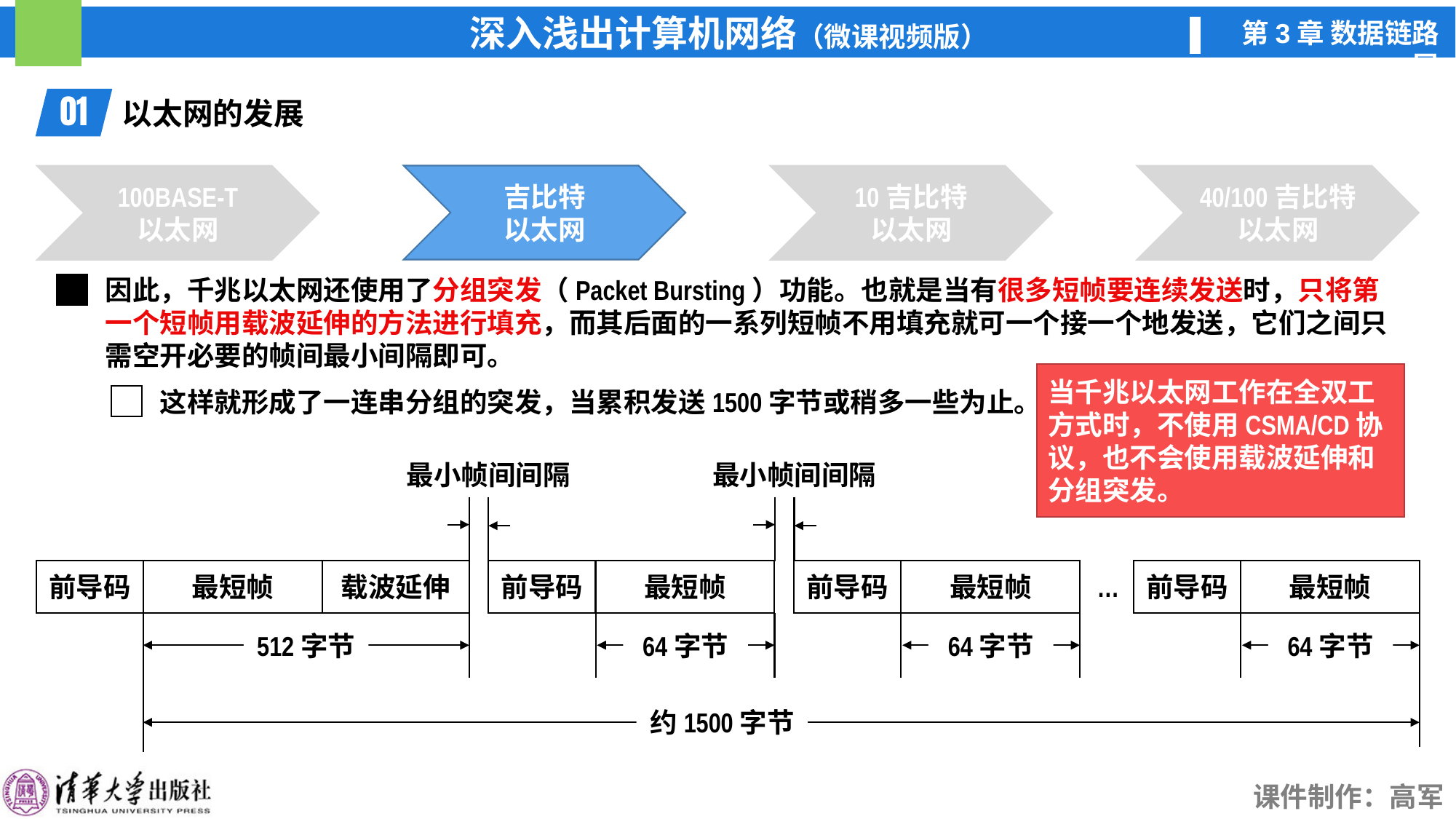

01
以太网的发展
吉比特
以太网
100BASE-T
以太网
吉比特
以太网
10吉比特
以太网
40/100吉比特
以太网
因此，千兆以太网还使用了分组突发（Packet Bursting）功能。也就是当有很多短帧要连续发送时，只将第一个短帧用载波延伸的方法进行填充，而其后面的一系列短帧不用填充就可一个接一个地发送，它们之间只需空开必要的帧间最小间隔即可。

这样就形成了一连串分组的突发，当累积发送1500字节或稍多一些为止。

当千兆以太网工作在全双工方式时，不使用CSMA/CD协议，也不会使用载波延伸和分组突发。
最小帧间间隔
最小帧间间隔
前导码
最短帧
载波延伸
前导码
最短帧
前导码
最短帧
前导码
最短帧
…
64字节
64字节
512字节
64字节
约1500字节